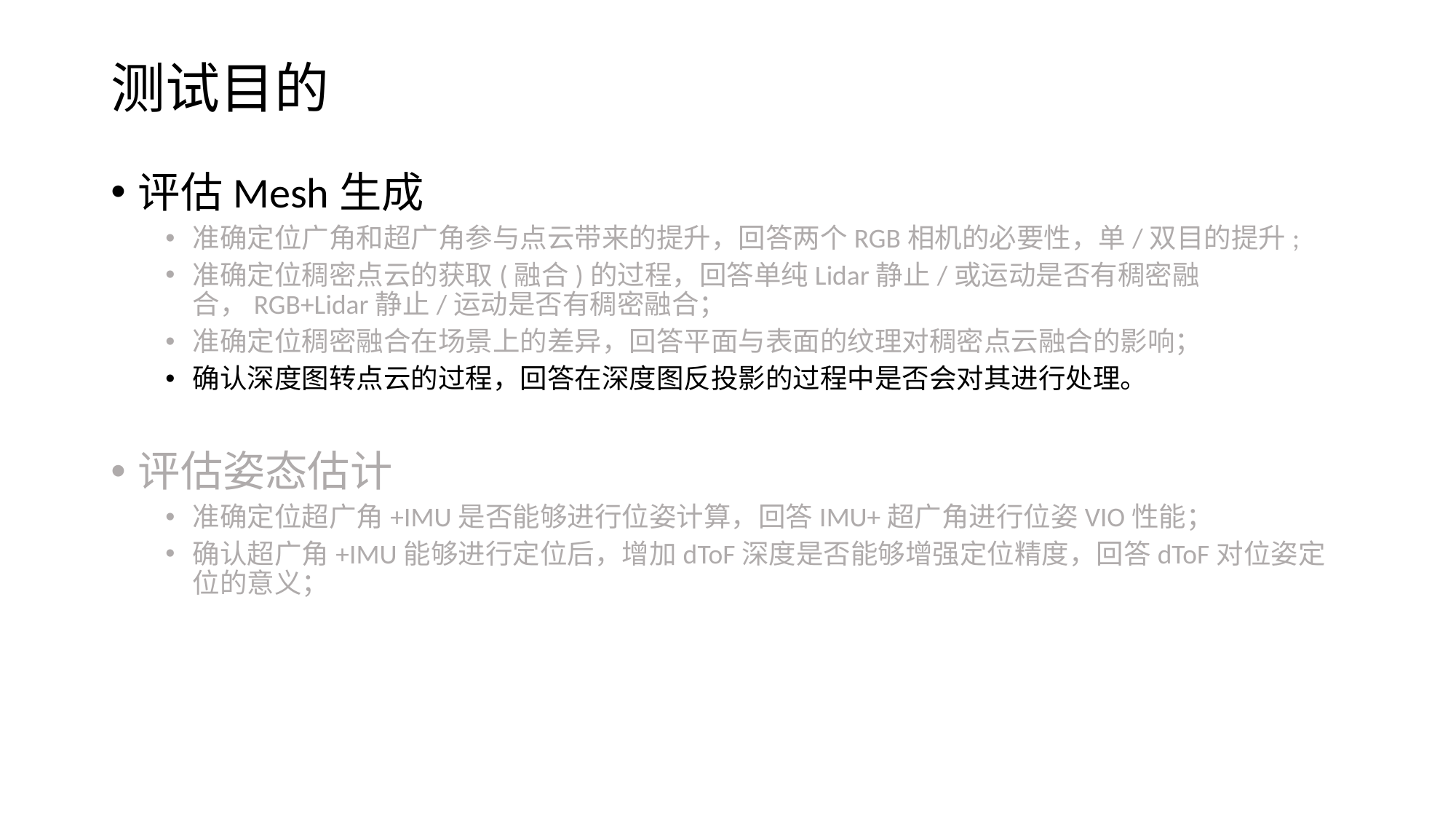

# 测试目的
评估Mesh生成
准确定位广角和超广角参与点云带来的提升，回答两个RGB相机的必要性，单/双目的提升;
准确定位稠密点云的获取(融合)的过程，回答单纯Lidar静止/或运动是否有稠密融合，RGB+Lidar静止/运动是否有稠密融合；
准确定位稠密融合在场景上的差异，回答平面与表面的纹理对稠密点云融合的影响；
确认深度图转点云的过程，回答在深度图反投影的过程中是否会对其进行处理。

评估姿态估计
准确定位超广角+IMU是否能够进行位姿计算，回答IMU+超广角进行位姿VIO性能；
确认超广角+IMU能够进行定位后，增加dToF深度是否能够增强定位精度，回答dToF对位姿定位的意义；